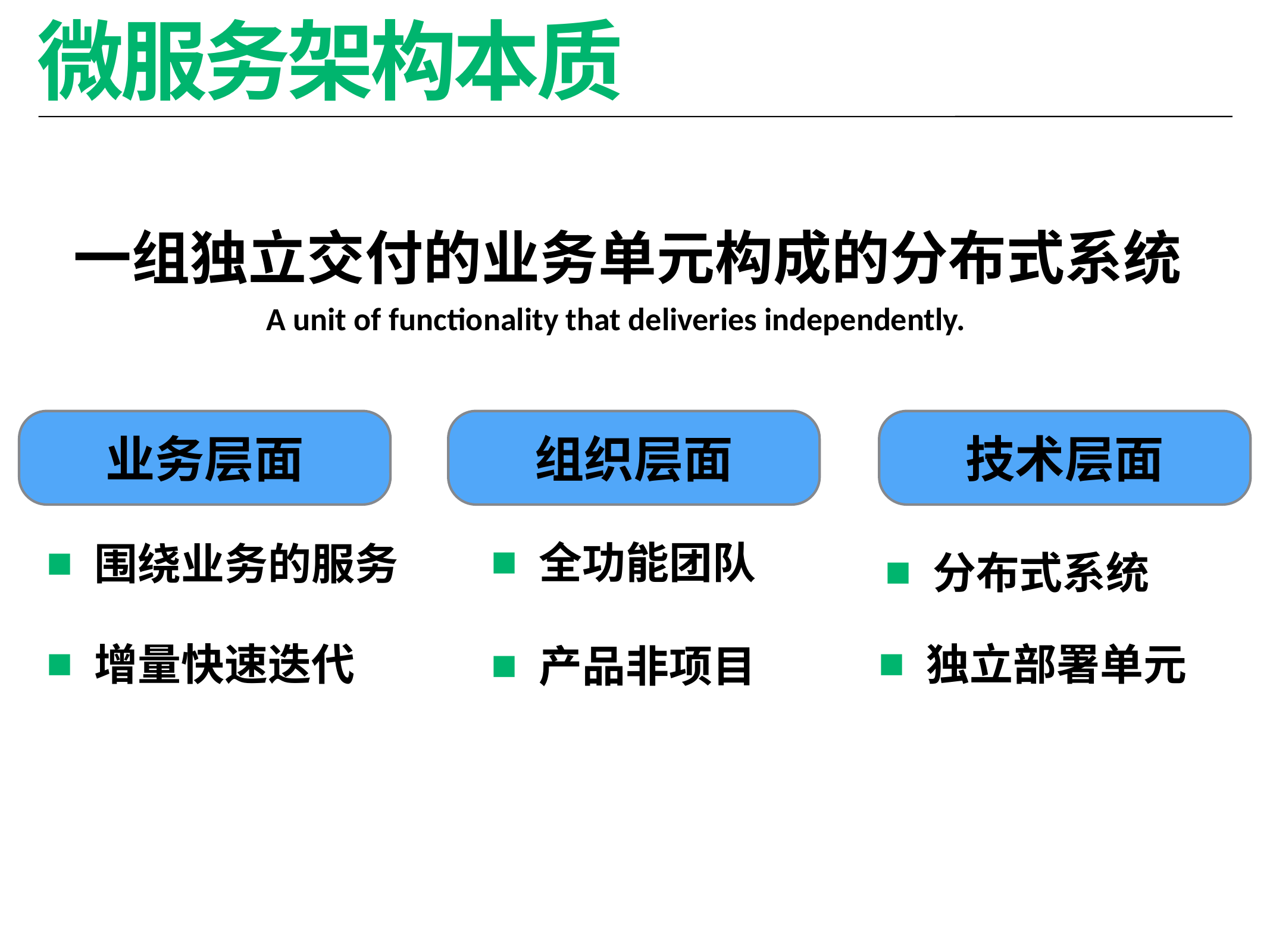

# 微服务架构本质
一组独立交付的业务单元构成的分布式系统
A unit of functionality that deliveries independently.
业务层面
组织层面
技术层面
全功能团队
围绕业务的服务
分布式系统
增量快速迭代
独立部署单元
产品非项目
67